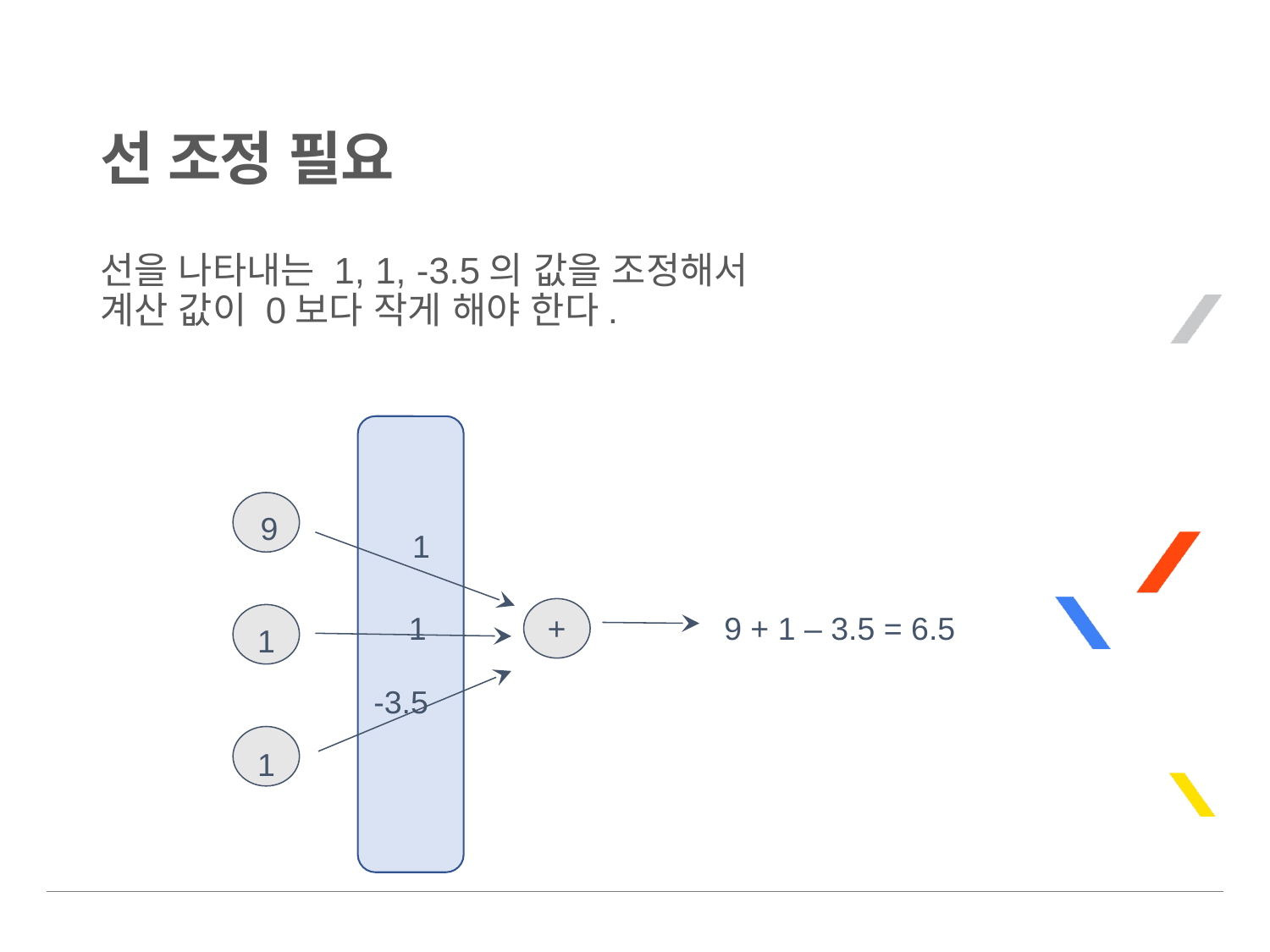

# 선 조정 필요
선을 나타내는 1, 1, -3.5의 값을 조정해서
계산 값이 0보다 작게 해야 한다.

9

1
+
1
9 + 1 – 3.5 = 6.5

1

-3.5

1